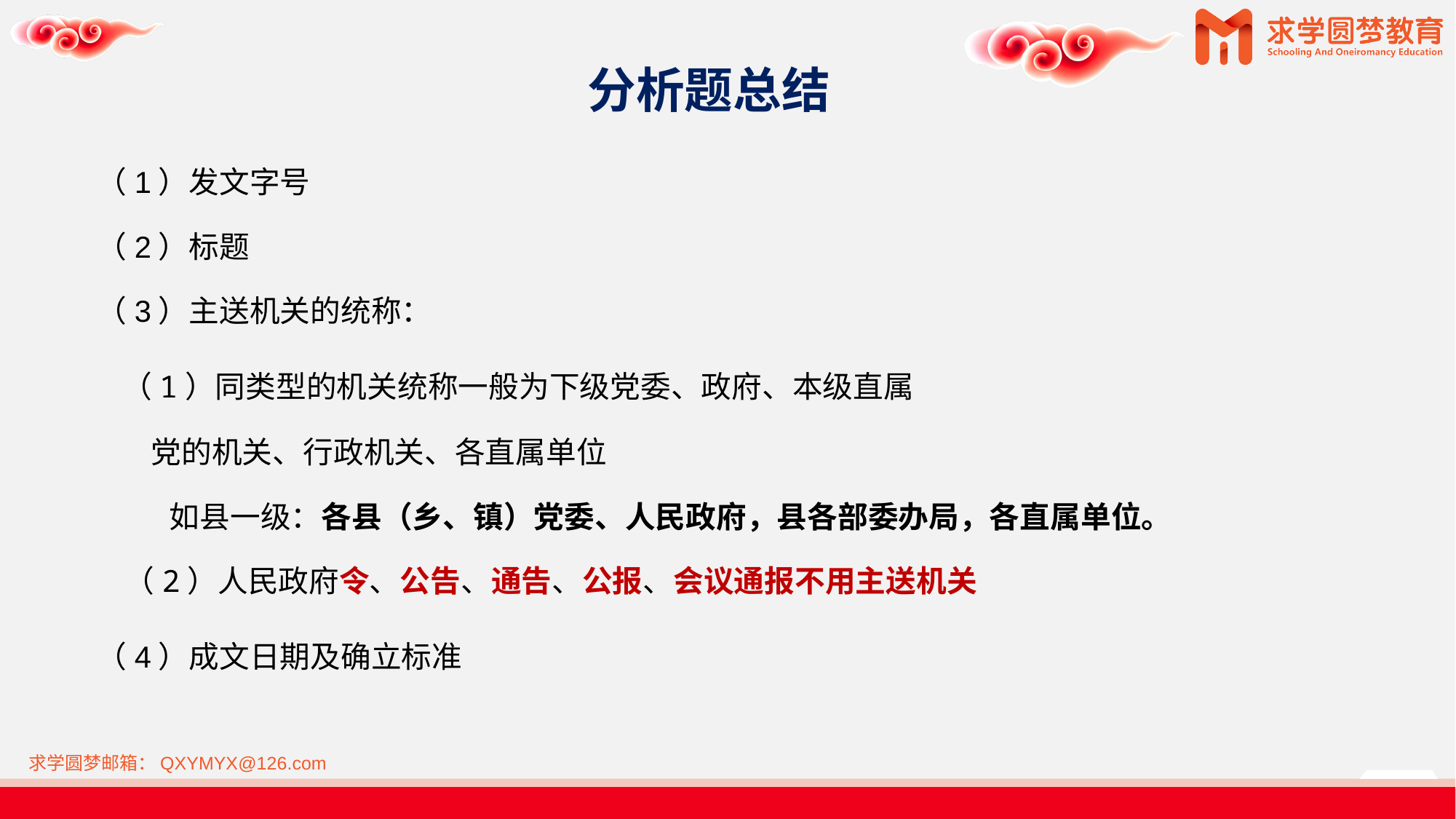

# 分析题总结
（1）发文字号
（2）标题
（3）主送机关的统称：
  （1）同类型的机关统称一般为下级党委、政府、本级直属
       党的机关、行政机关、各直属单位
     如县一级：各县（乡、镇）党委、人民政府，县各部委办局，各直属单位。
   （2）人民政府令、公告、通告、公报、会议通报不用主送机关
（4）成文日期及确立标准